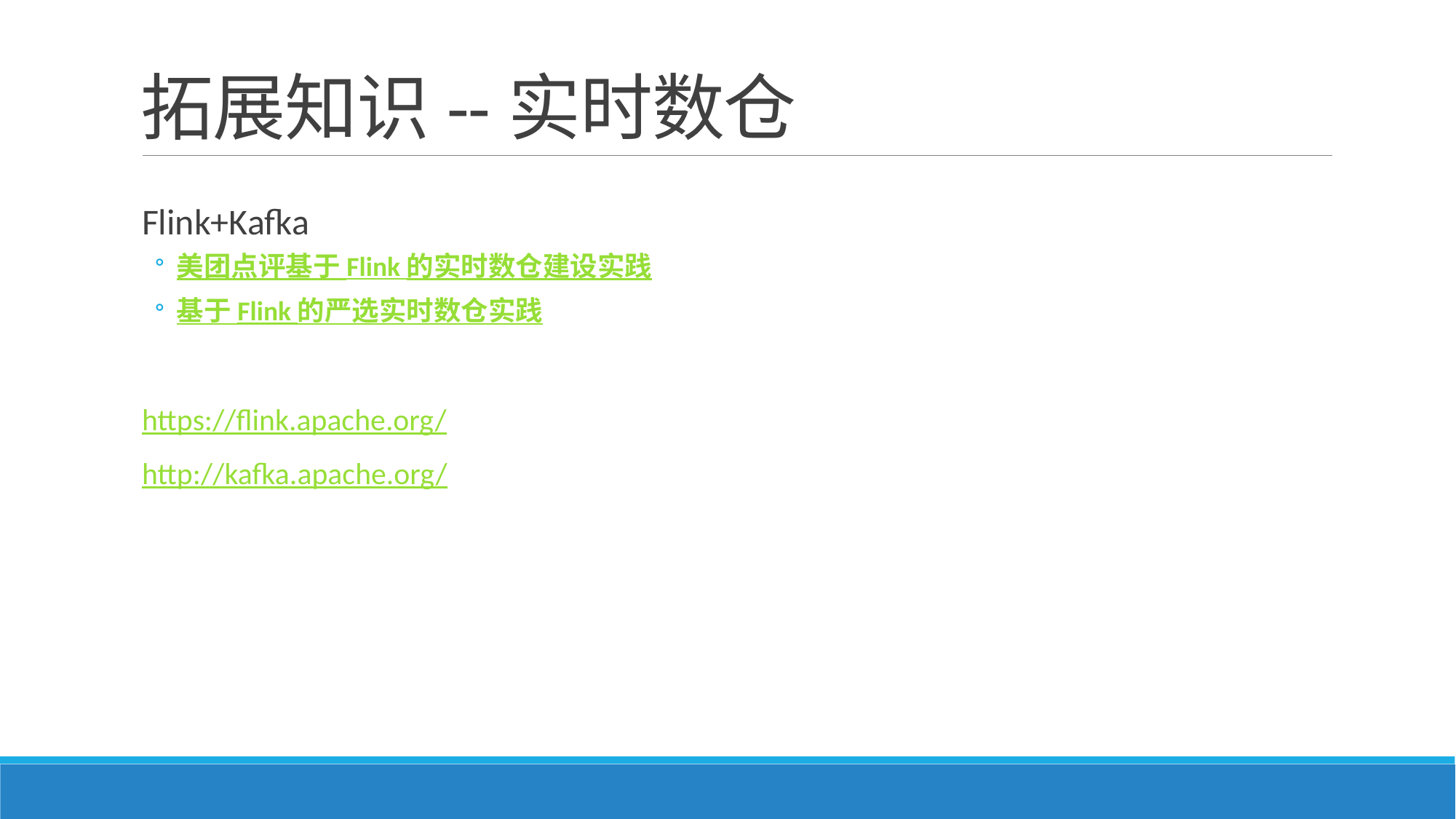

# 拓展知识--实时数仓
Flink+Kafka
美团点评基于 Flink 的实时数仓建设实践
基于 Flink 的严选实时数仓实践

https://flink.apache.org/
http://kafka.apache.org/